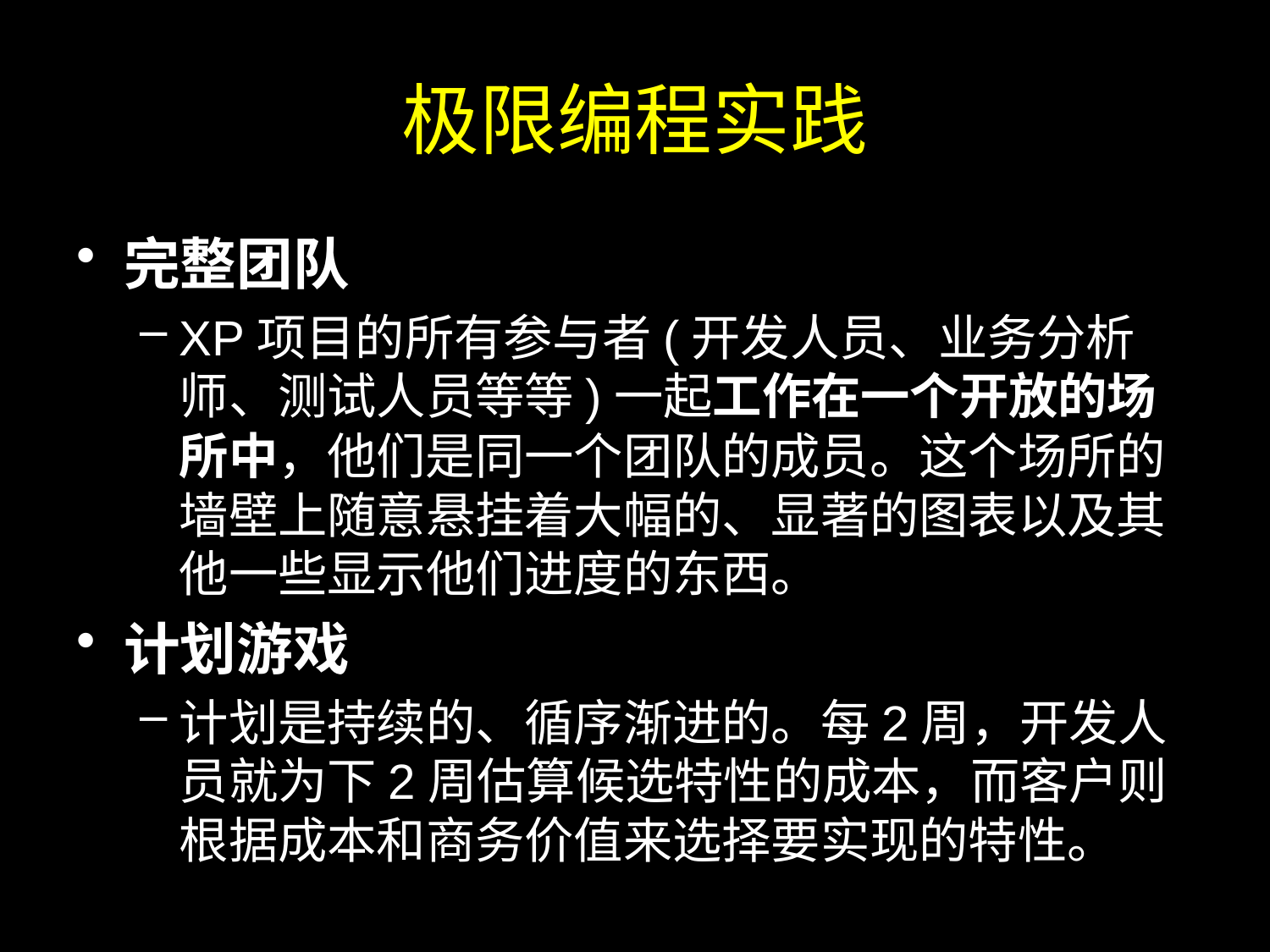

# 极限编程实践
完整团队
XP项目的所有参与者(开发人员、业务分析师、测试人员等等)一起工作在一个开放的场所中，他们是同一个团队的成员。这个场所的墙壁上随意悬挂着大幅的、显著的图表以及其他一些显示他们进度的东西。
计划游戏
计划是持续的、循序渐进的。每2周，开发人员就为下2周估算候选特性的成本，而客户则根据成本和商务价值来选择要实现的特性。